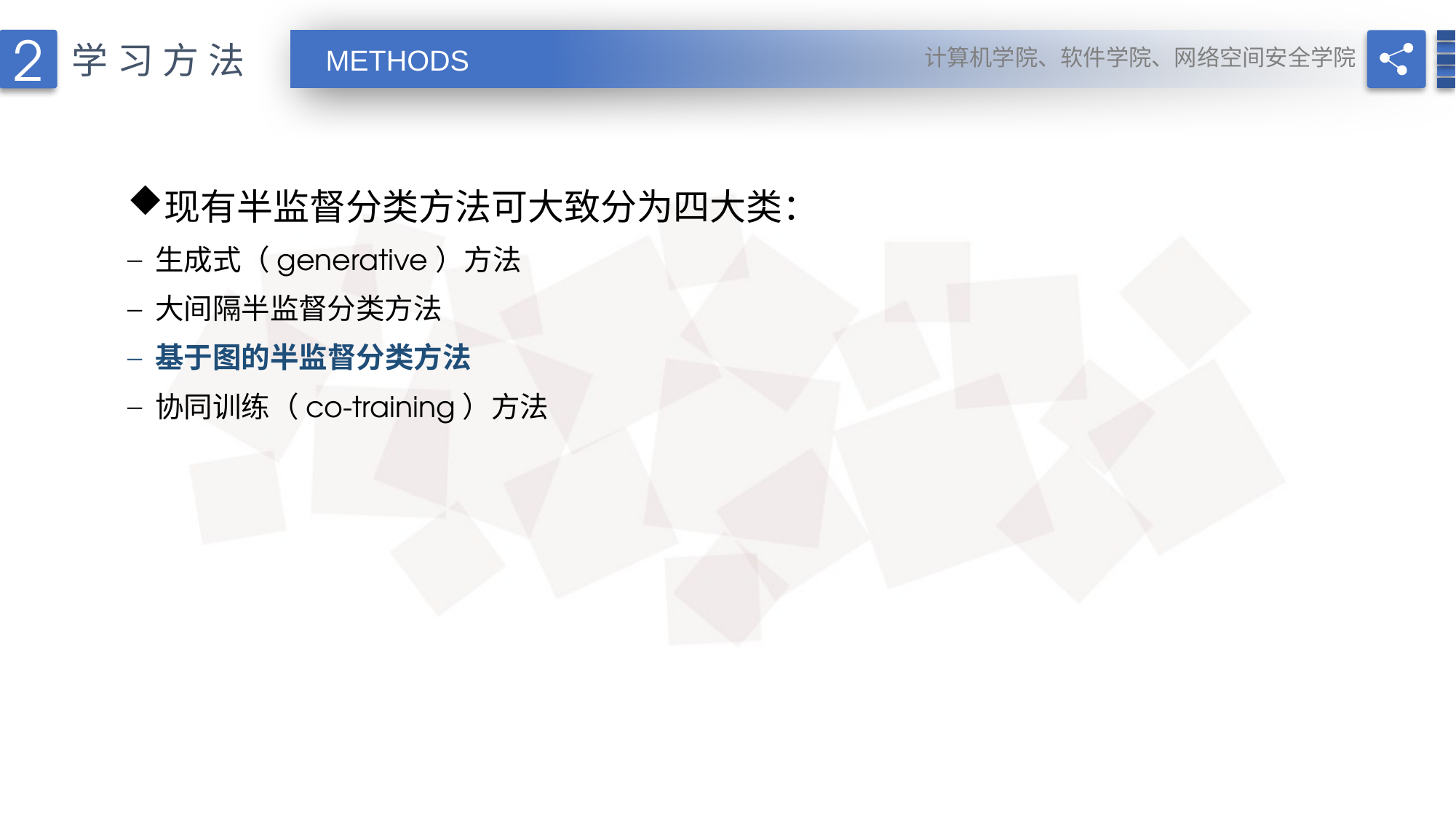

2

计算机学院、软件学院、网络空间安全学院
学习方法
METHODS
现有半监督分类方法可大致分为四大类：
 生成式（generative）方法
 大间隔半监督分类方法
 基于图的半监督分类方法
 协同训练（co-training）方法